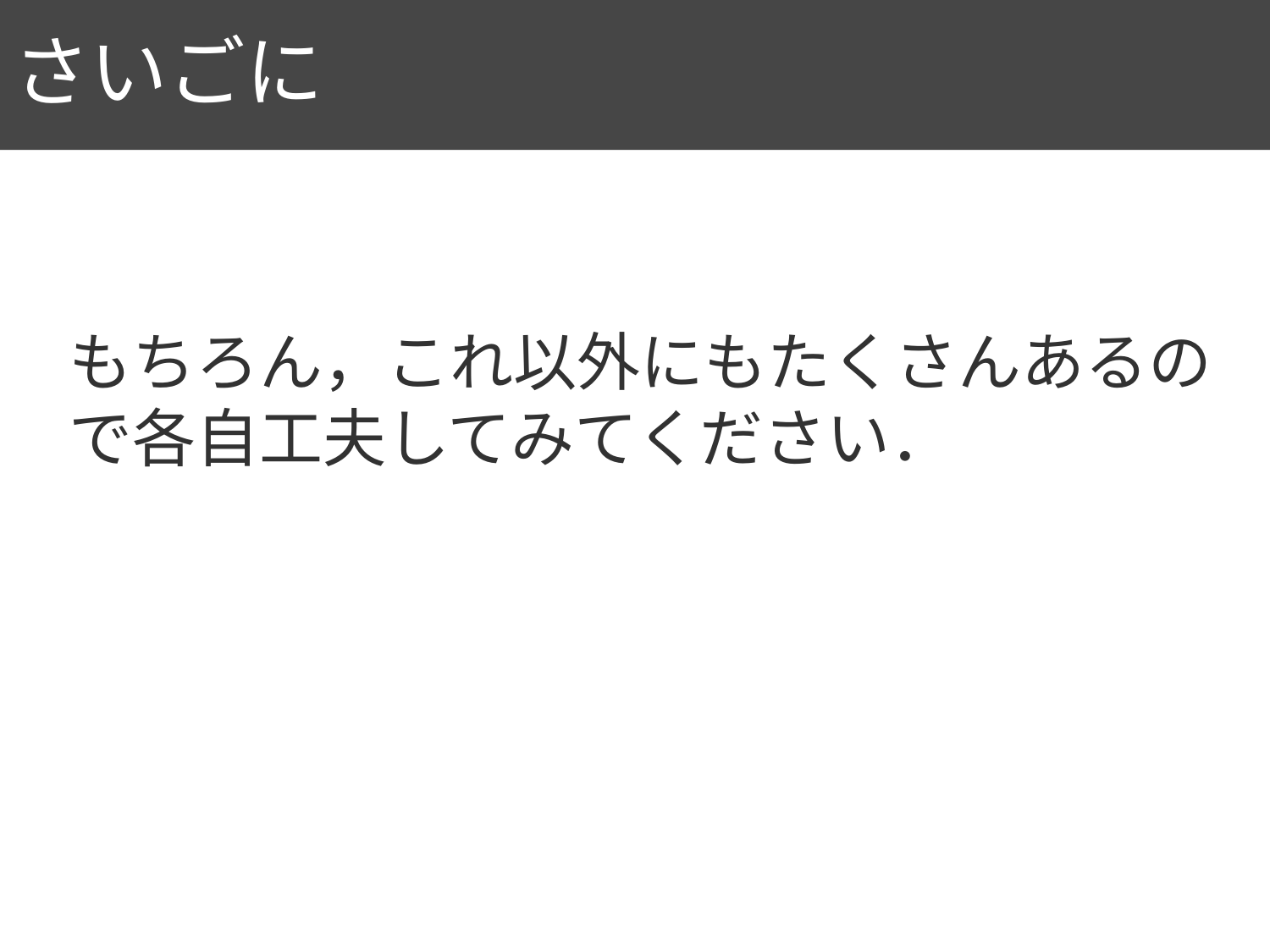

# さいごに
92
もちろん，これ以外にもたくさんあるので各自工夫してみてください．